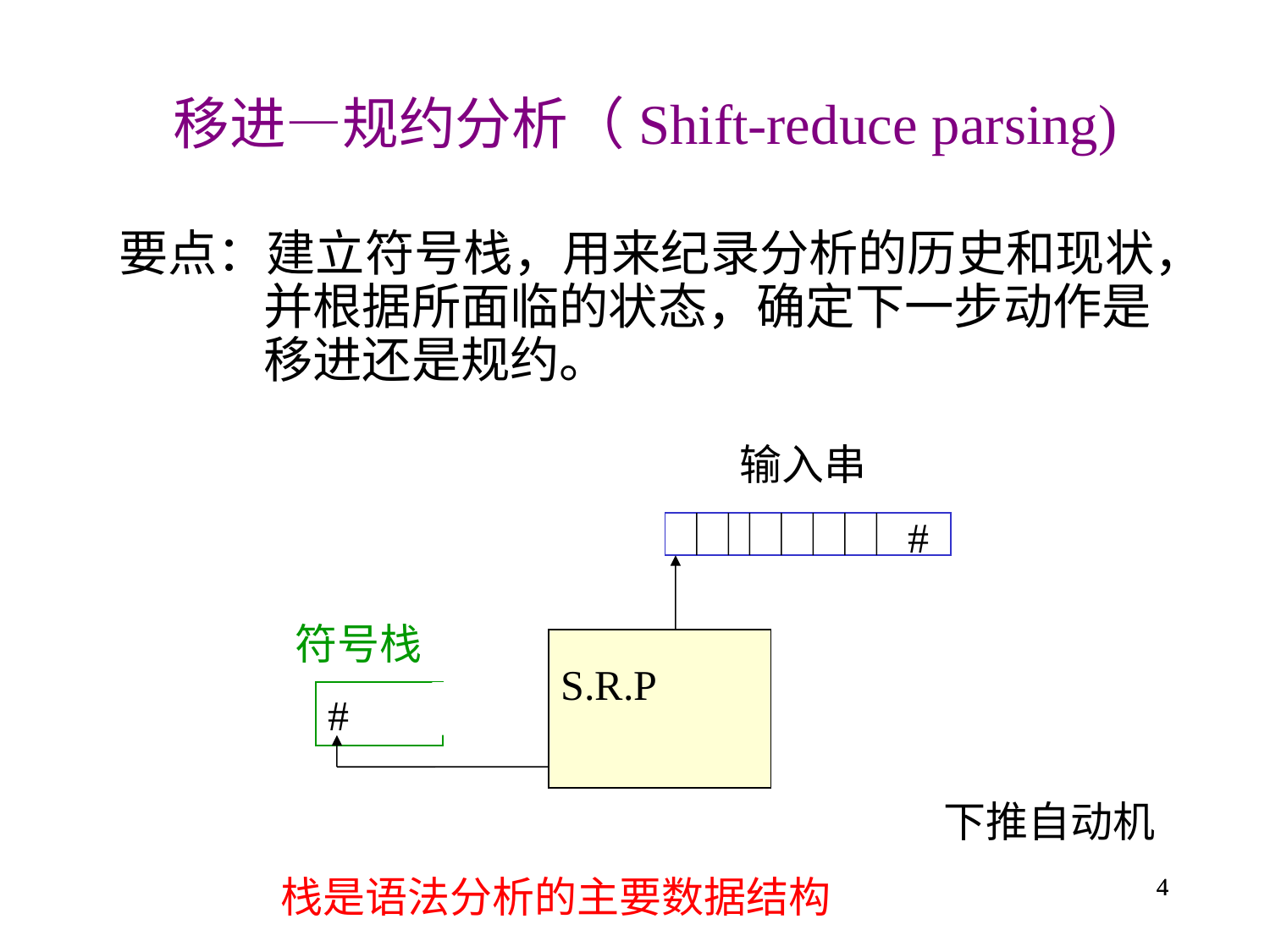

# 移进—规约分析（Shift-reduce parsing)
要点：建立符号栈，用来纪录分析的历史和现状，并根据所面临的状态，确定下一步动作是移进还是规约。
输入串
#

符号栈
S.R.P

#

下推自动机
栈是语法分析的主要数据结构

4
4